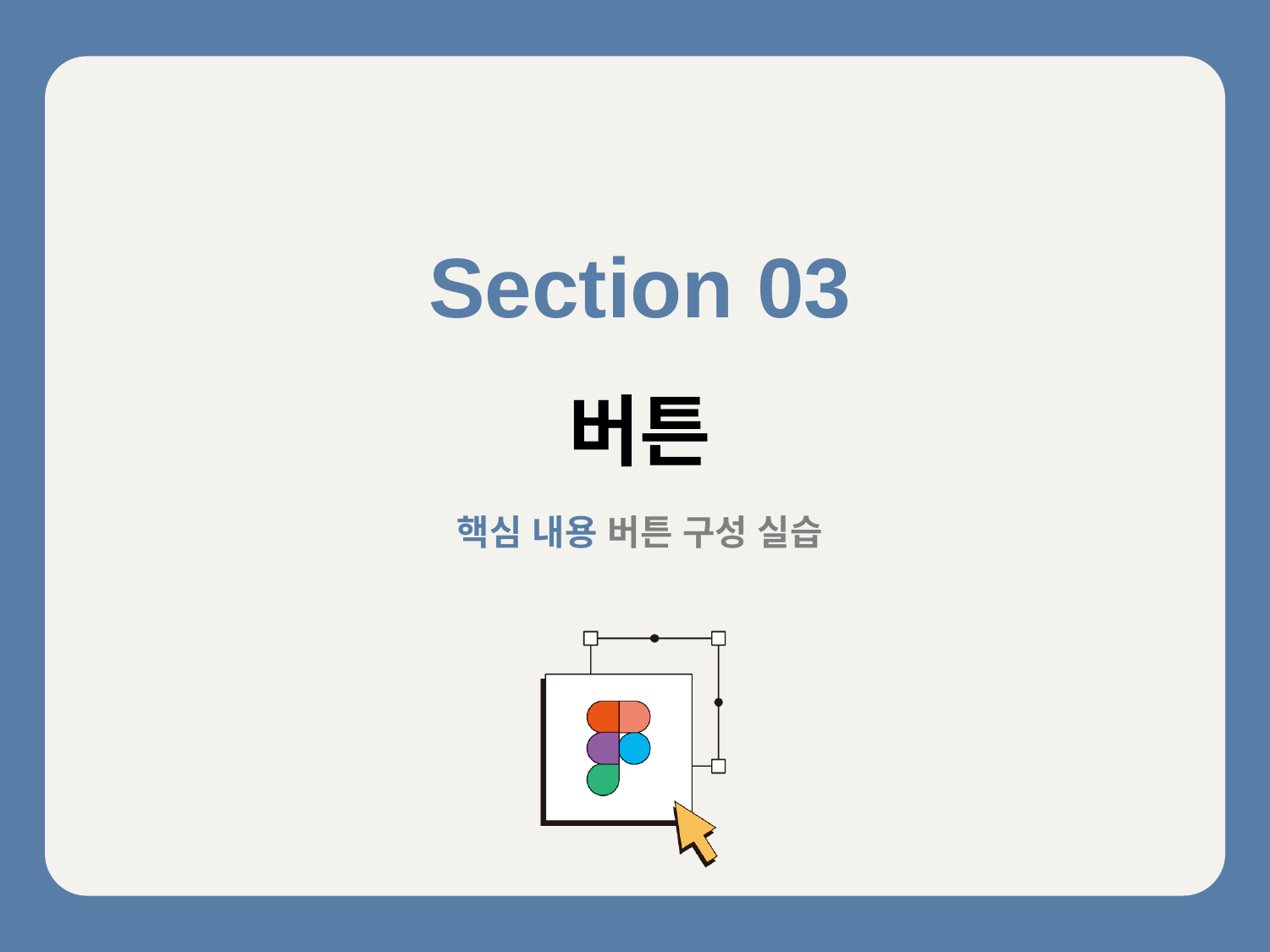

Section 03
버튼
핵심 내용 버튼 구성 실습